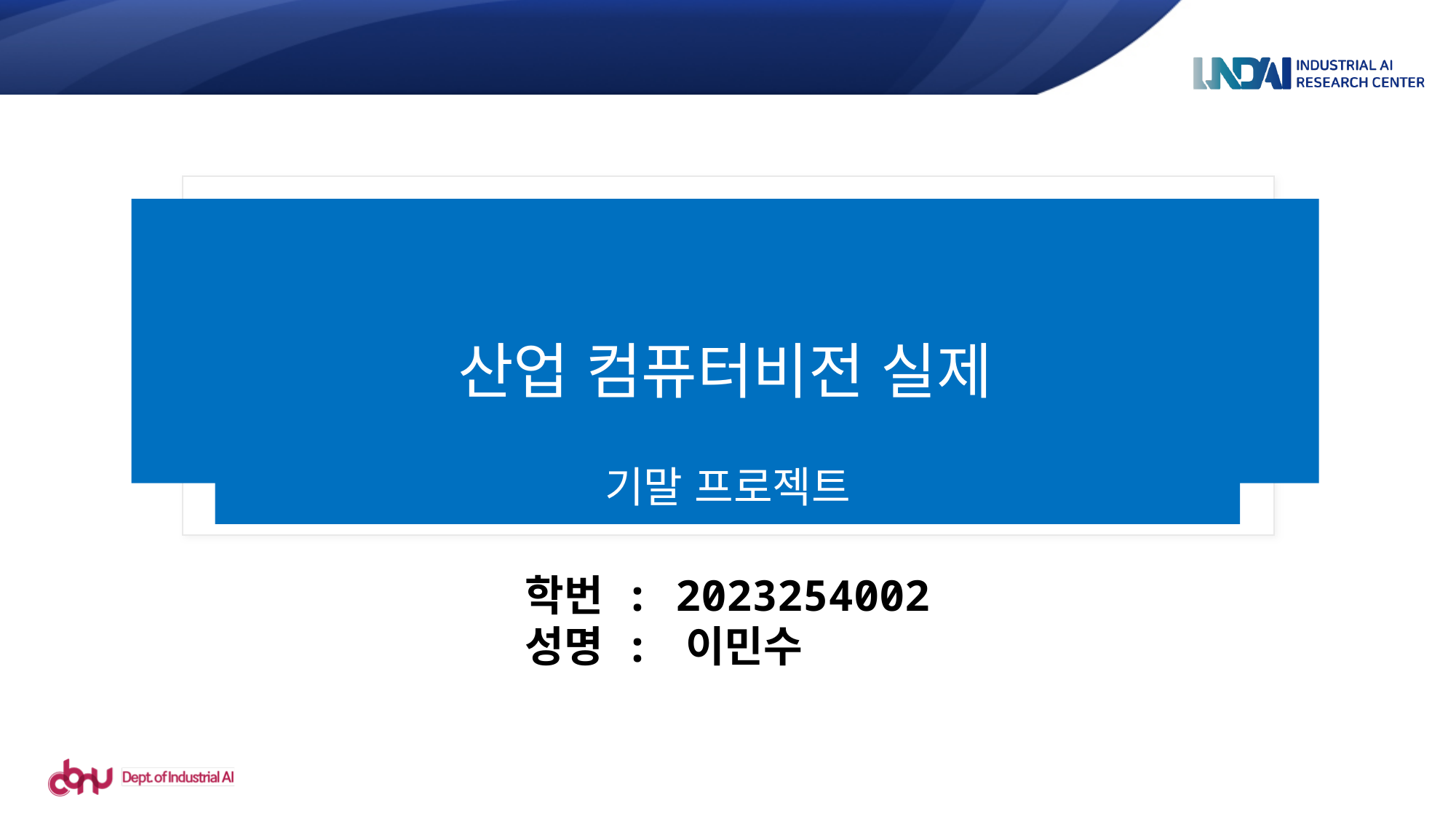

# 산업 컴퓨터비전 실제
기말 프로젝트
학번 : 2023254002
성명 : 이민수